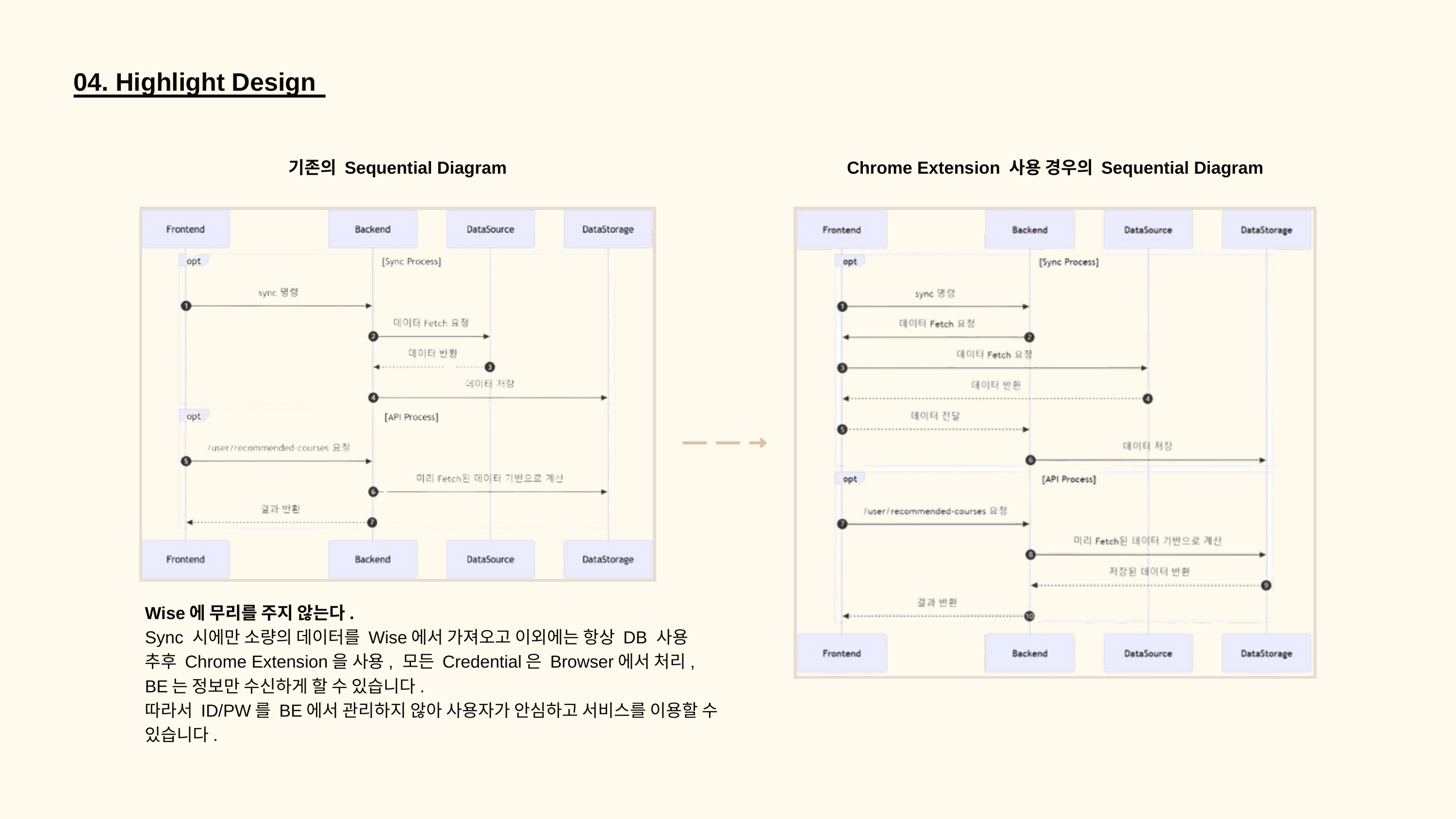

04. Highlight Design

기존의 Sequential Diagram

Chrome Extension 사용 경우의 Sequential Diagram

Wise에 무리를 주지 않는다.
Sync 시에만 소량의 데이터를 Wise에서 가져오고 이외에는 항상 DB 사용
추후 Chrome Extension을 사용, 모든 Credential은 Browser에서 처리,
BE는 정보만 수신하게 할 수 있습니다.
따라서 ID/PW를 BE에서 관리하지 않아 사용자가 안심하고 서비스를 이용할 수 있습니다.